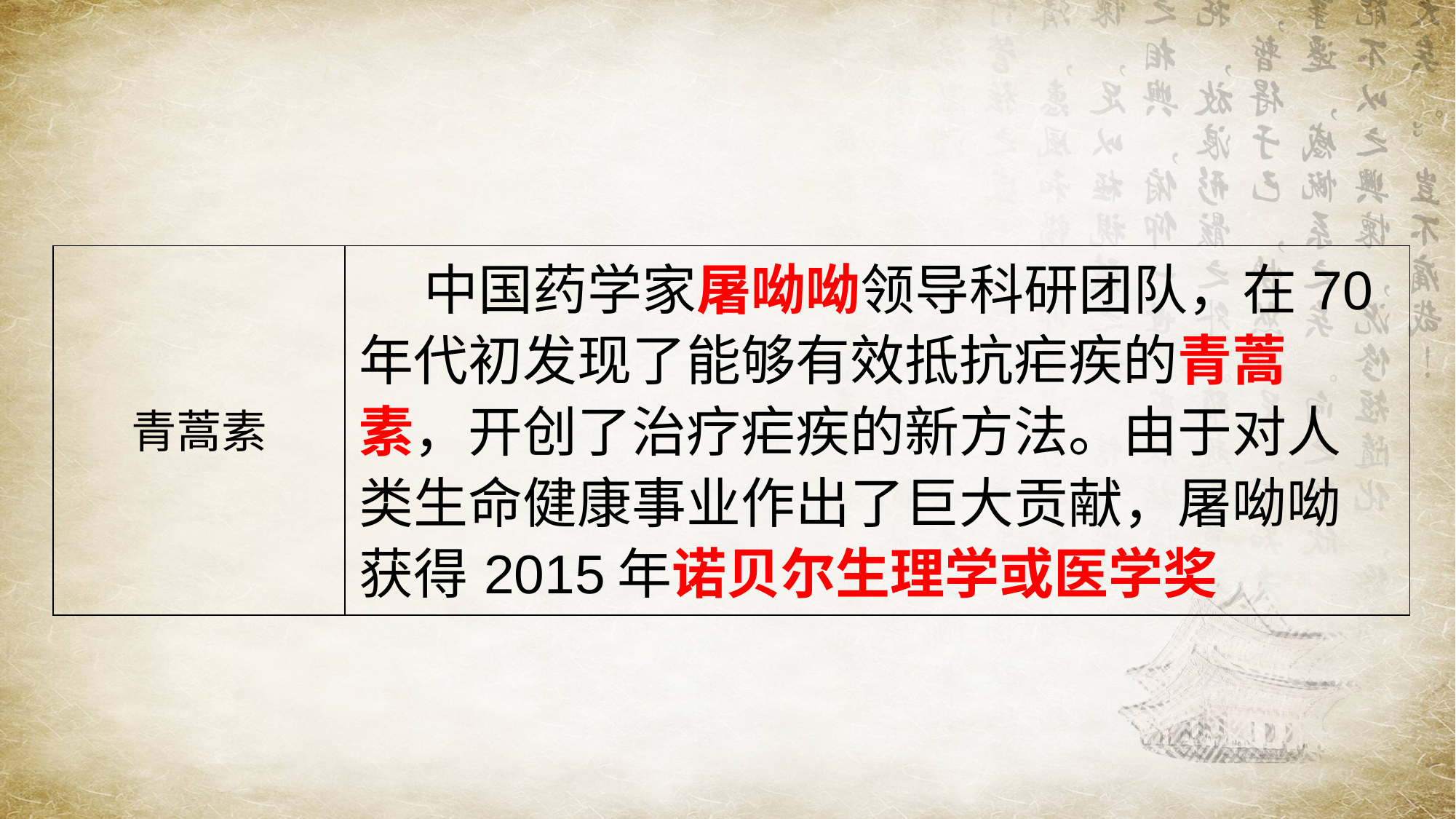

| 青蒿素 | 中国药学家屠呦呦领导科研团队，在70年代初发现了能够有效抵抗疟疾的青蒿素，开创了治疗疟疾的新方法。由于对人类生命健康事业作出了巨大贡献，屠呦呦获得2015年诺贝尔生理学或医学奖 |
| --- | --- |